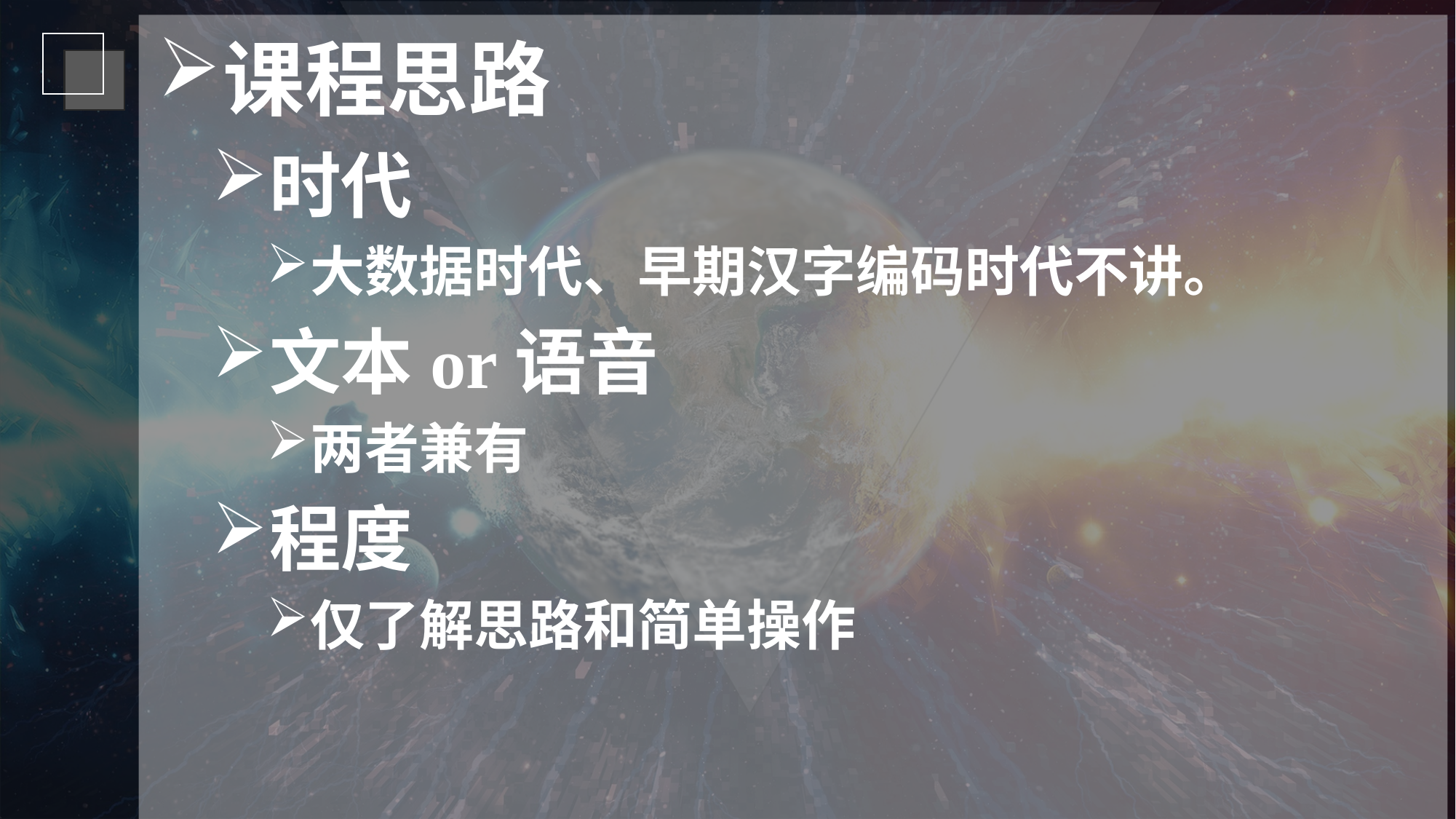

课程思路
时代
大数据时代、早期汉字编码时代不讲。
文本or语音
两者兼有
程度
仅了解思路和简单操作